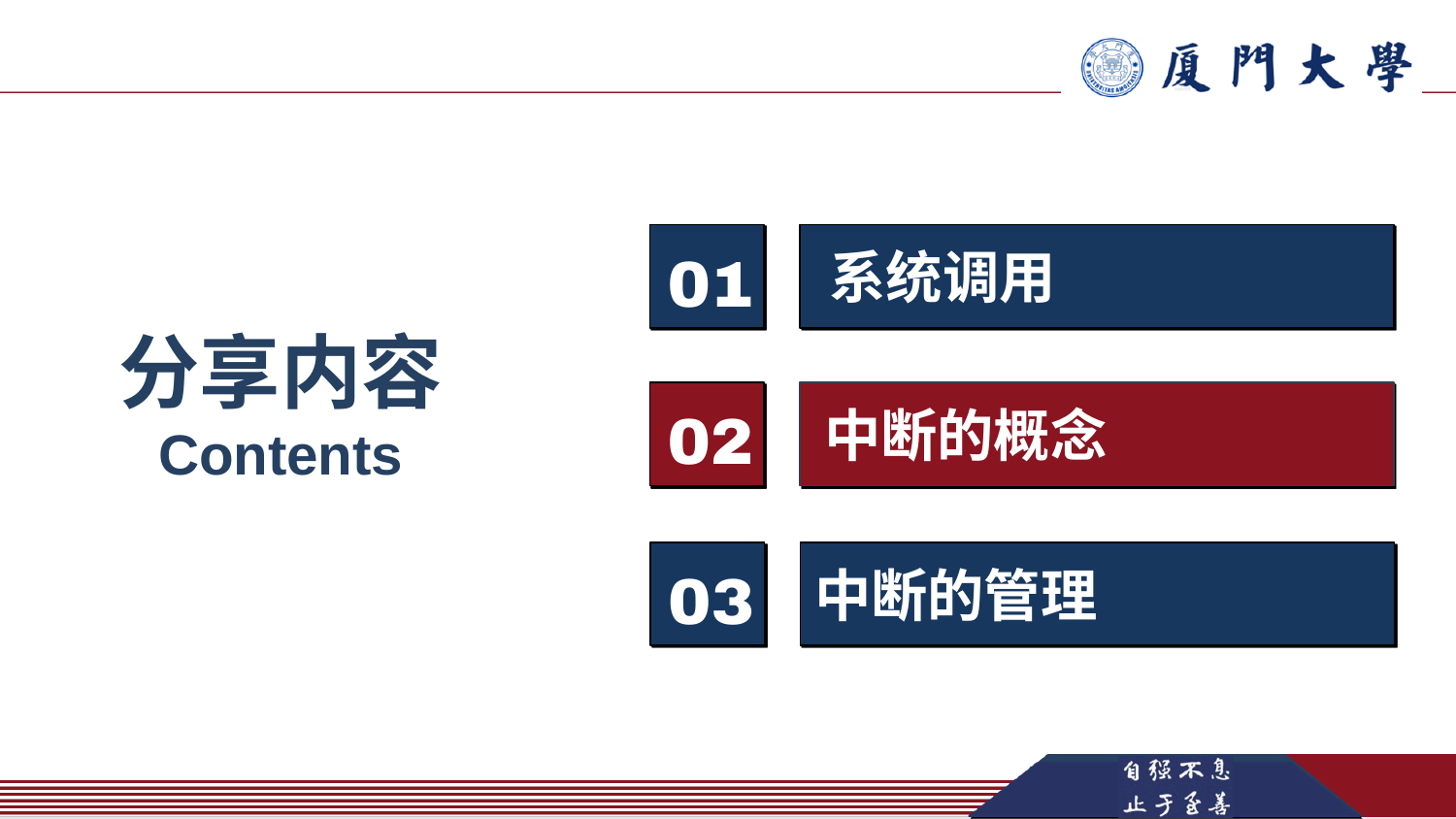

系统调用
01
分享内容
Contents

02
中断的概念

中断的管理
03